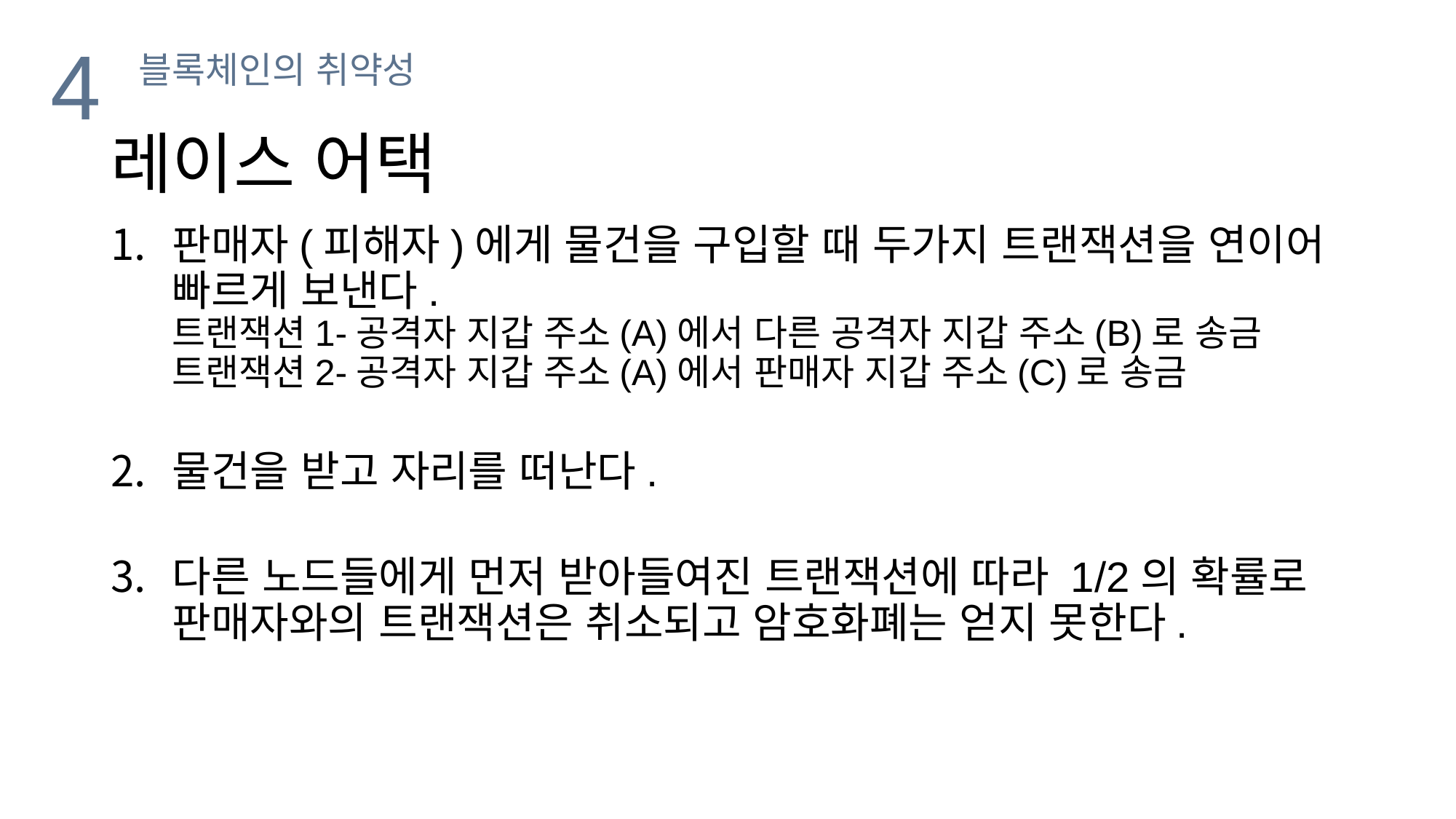

4
블록체인의 취약성
# 레이스 어택
판매자(피해자)에게 물건을 구입할 때 두가지 트랜잭션을 연이어 빠르게 보낸다.
트랜잭션1-공격자 지갑 주소(A)에서 다른 공격자 지갑 주소(B)로 송금
트랜잭션2-공격자 지갑 주소(A)에서 판매자 지갑 주소(C)로 송금

물건을 받고 자리를 떠난다.

다른 노드들에게 먼저 받아들여진 트랜잭션에 따라 1/2의 확률로 판매자와의 트랜잭션은 취소되고 암호화폐는 얻지 못한다.